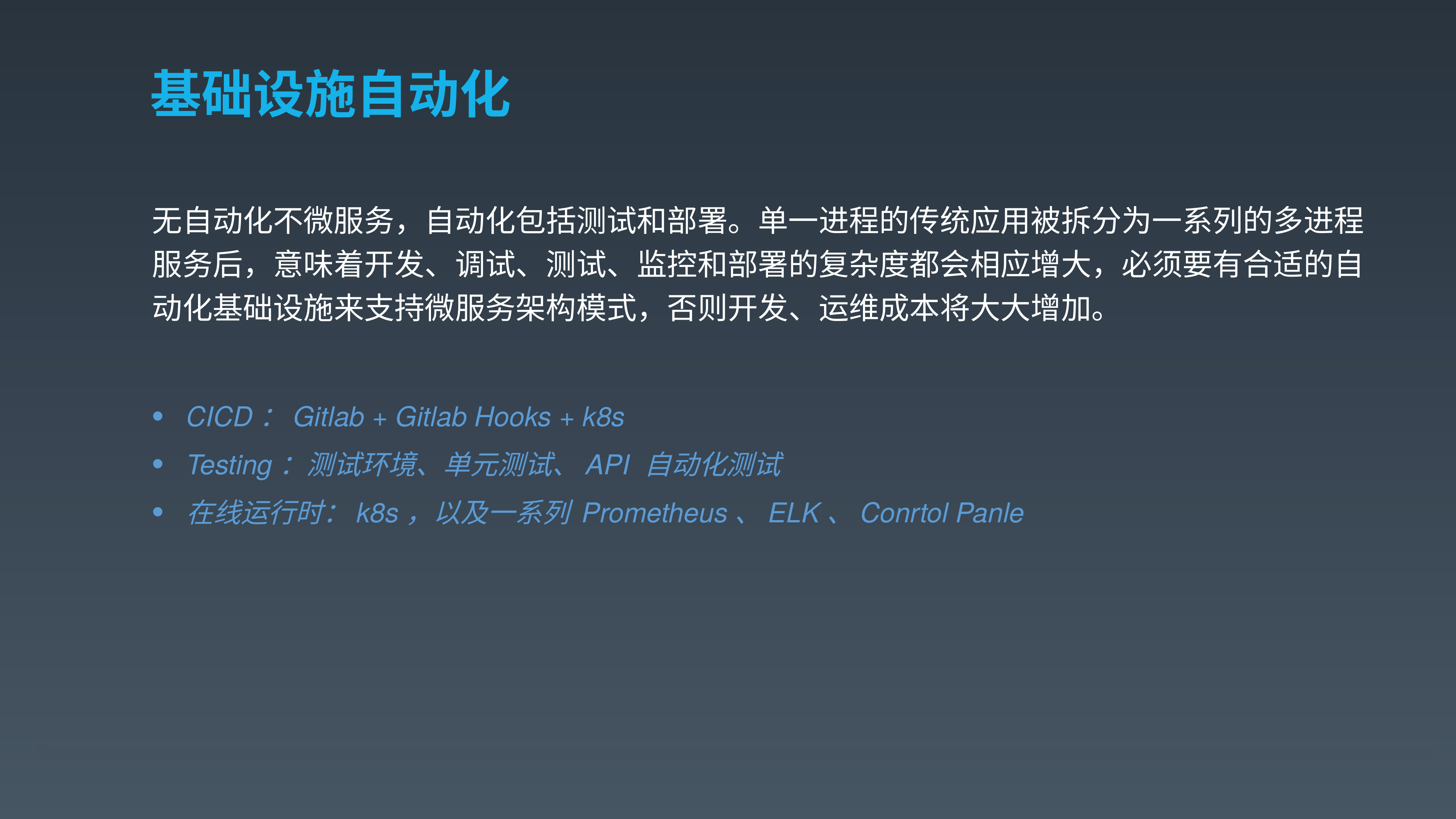

# 基础设施自动化
无自动化不微服务，自动化包括测试和部署。单一进程的传统应用被拆分为一系列的多进程服务后，意味着开发、调试、测试、监控和部署的复杂度都会相应增大，必须要有合适的自动化基础设施来支持微服务架构模式，否则开发、运维成本将大大增加。

CICD：Gitlab + Gitlab Hooks + k8s
Testing：测试环境、单元测试、API 自动化测试
在线运行时：k8s，以及一系列 Prometheus、ELK、Conrtol Panle